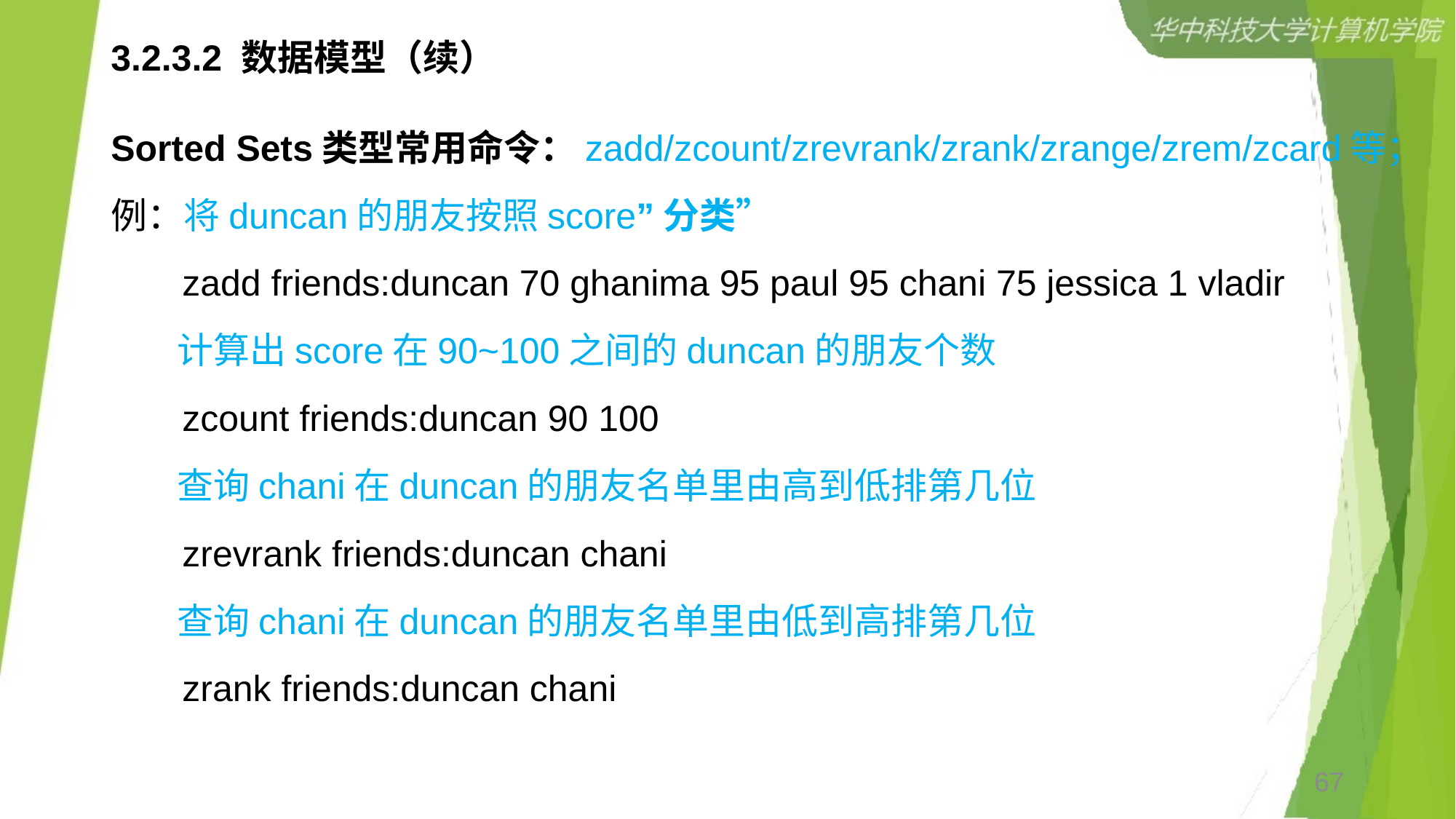

# 3.2.3.2 数据模型（续）
Sorted Sets类型常用命令：zadd/zcount/zrevrank/zrank/zrange/zrem/zcard等；
例：将duncan的朋友按照score”分类”
       zadd friends:duncan 70 ghanima 95 paul 95 chani 75 jessica 1 vladir
       计算出score在90~100之间的duncan的朋友个数
       zcount friends:duncan 90 100
       查询chani在duncan的朋友名单里由高到低排第几位
       zrevrank friends:duncan chani
       查询chani在duncan的朋友名单里由低到高排第几位
       zrank friends:duncan chani
67